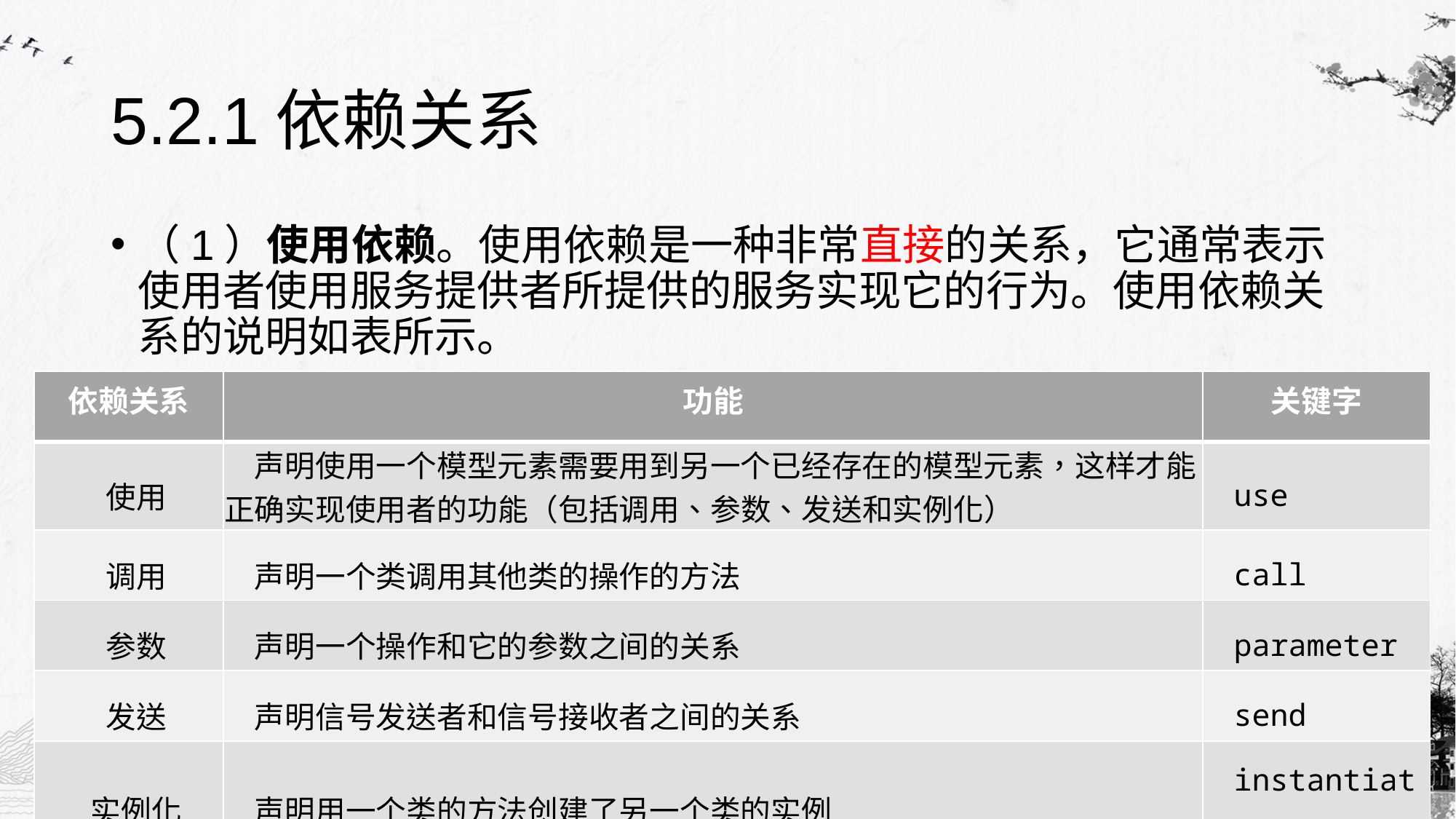

# 5.2.1依赖关系
（1）使用依赖。使用依赖是一种非常直接的关系，它通常表示使用者使用服务提供者所提供的服务实现它的行为。使用依赖关系的说明如表所示。
| 依赖关系 | 功能 | 关键字 |
| --- | --- | --- |
| 使用 | 声明使用一个模型元素需要用到另一个已经存在的模型元素，这样才能正确实现使用者的功能（包括调用、参数、发送和实例化） | use |
| 调用 | 声明一个类调用其他类的操作的方法 | call |
| 参数 | 声明一个操作和它的参数之间的关系 | parameter |
| 发送 | 声明信号发送者和信号接收者之间的关系 | send |
| 实例化 | 声明用一个类的方法创建了另一个类的实例 | instantiate |